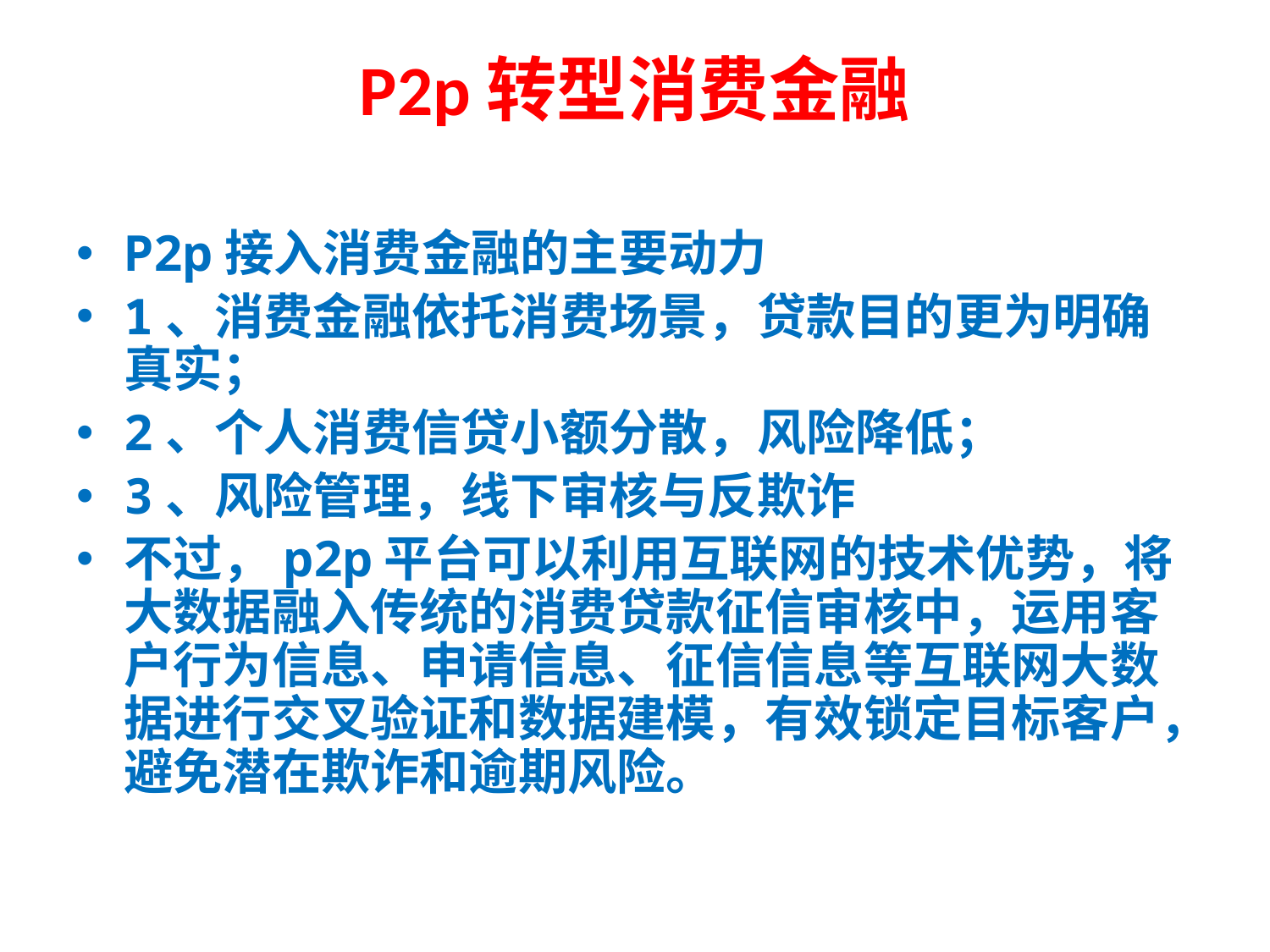

# P2p转型消费金融
P2p接入消费金融的主要动力
1、消费金融依托消费场景，贷款目的更为明确真实；
2、个人消费信贷小额分散，风险降低；
3、风险管理，线下审核与反欺诈
不过，p2p平台可以利用互联网的技术优势，将大数据融入传统的消费贷款征信审核中，运用客户行为信息、申请信息、征信信息等互联网大数据进行交叉验证和数据建模，有效锁定目标客户，避免潜在欺诈和逾期风险。